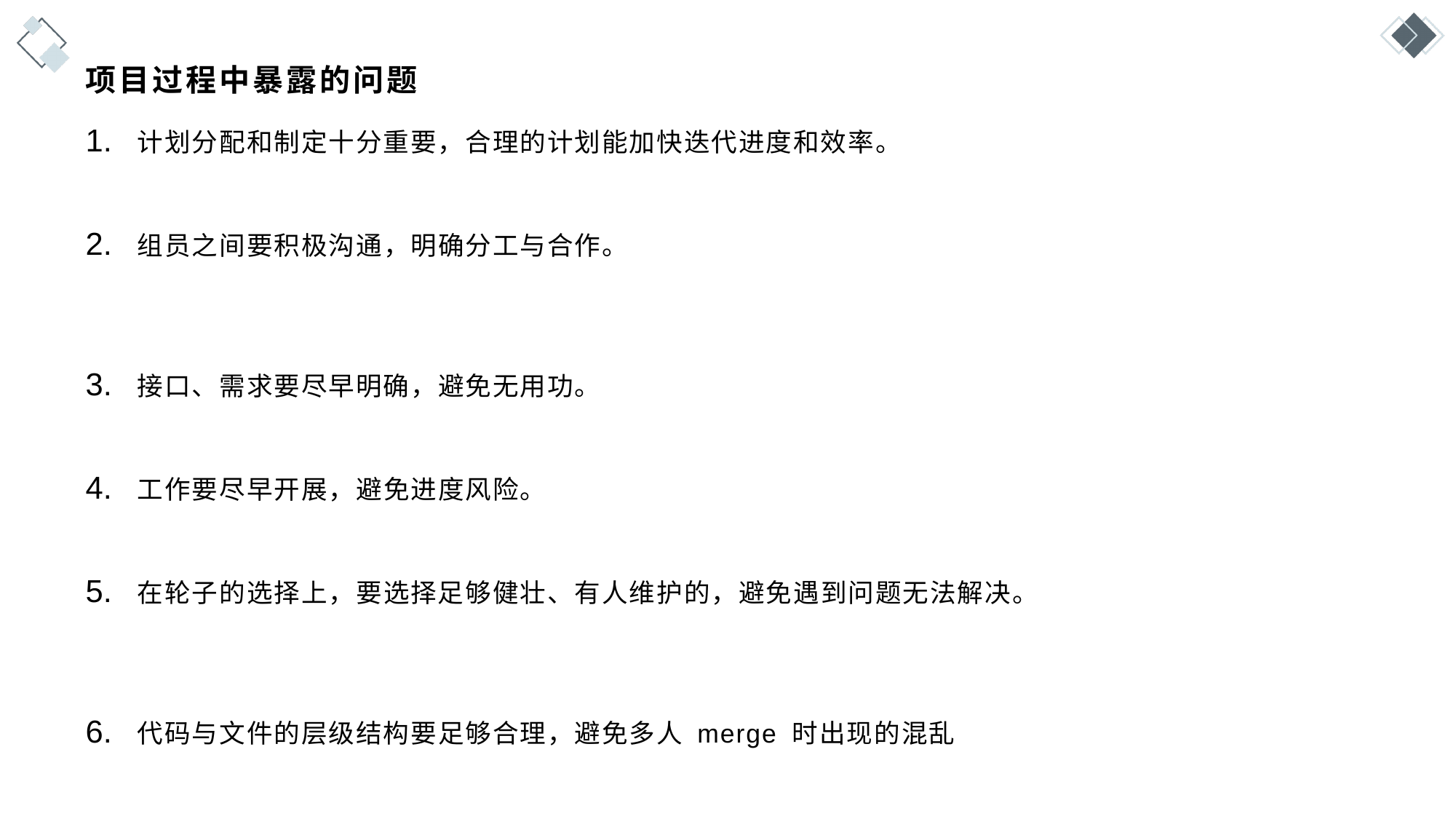

# 项目过程中暴露的问题
计划分配和制定十分重要，合理的计划能加快迭代进度和效率。

组员之间要积极沟通，明确分工与合作。

接口、需求要尽早明确，避免无用功。

工作要尽早开展，避免进度风险。

在轮子的选择上，要选择足够健壮、有人维护的，避免遇到问题无法解决。

代码与文件的层级结构要足够合理，避免多人 merge 时出现的混乱